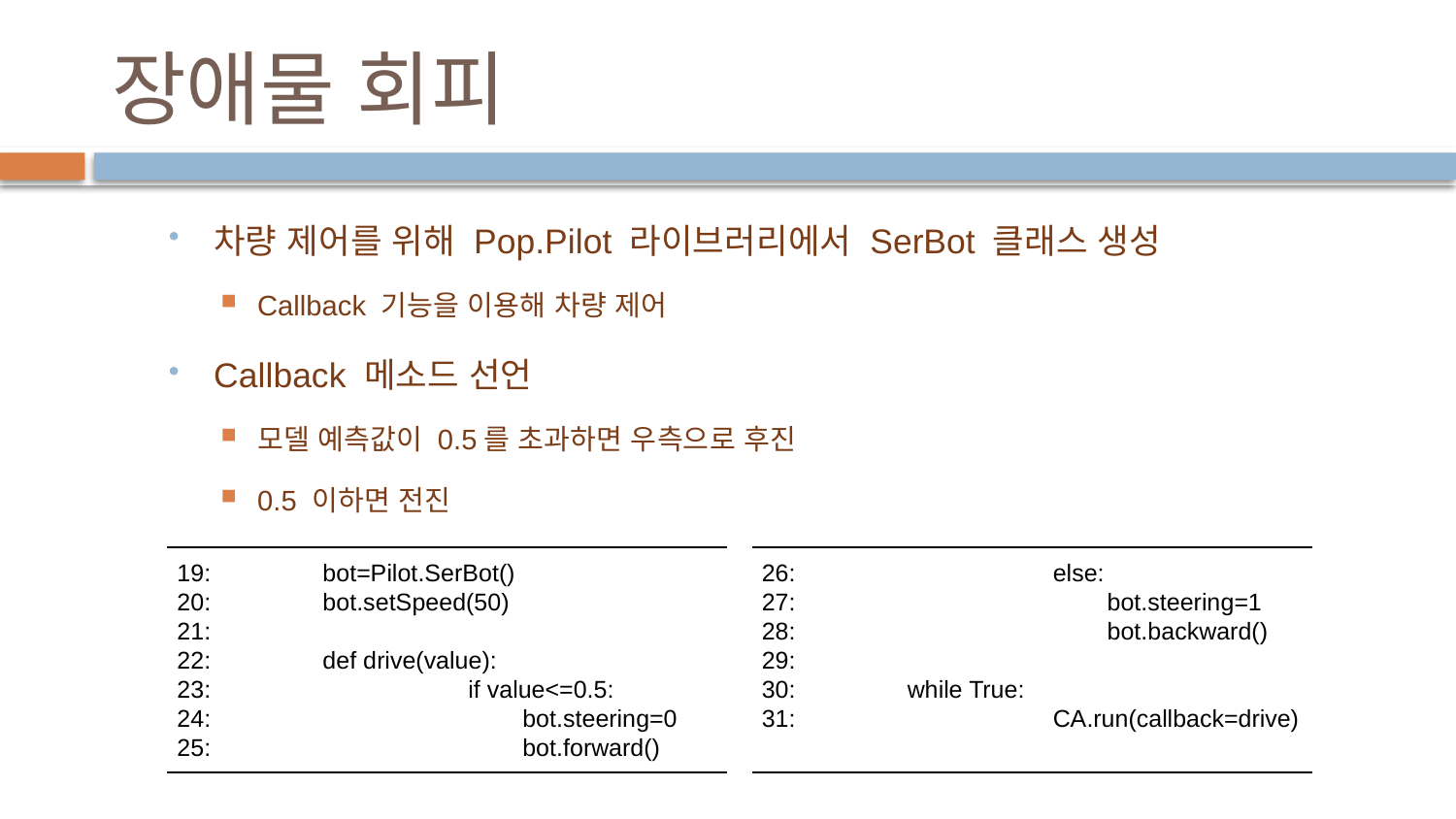

# 장애물 회피
차량 제어를 위해 Pop.Pilot 라이브러리에서 SerBot 클래스 생성
Callback 기능을 이용해 차량 제어
Callback 메소드 선언
모델 예측값이 0.5를 초과하면 우측으로 후진
0.5 이하면 전진
| 19: bot=Pilot.SerBot() 20: bot.setSpeed(50) 21: 22: def drive(value): 23: if value<=0.5: 24: bot.steering=0 25: bot.forward() |
| --- |
| 26: else: 27: bot.steering=1 28: bot.backward() 29: 30: while True: 31: CA.run(callback=drive) |
| --- |